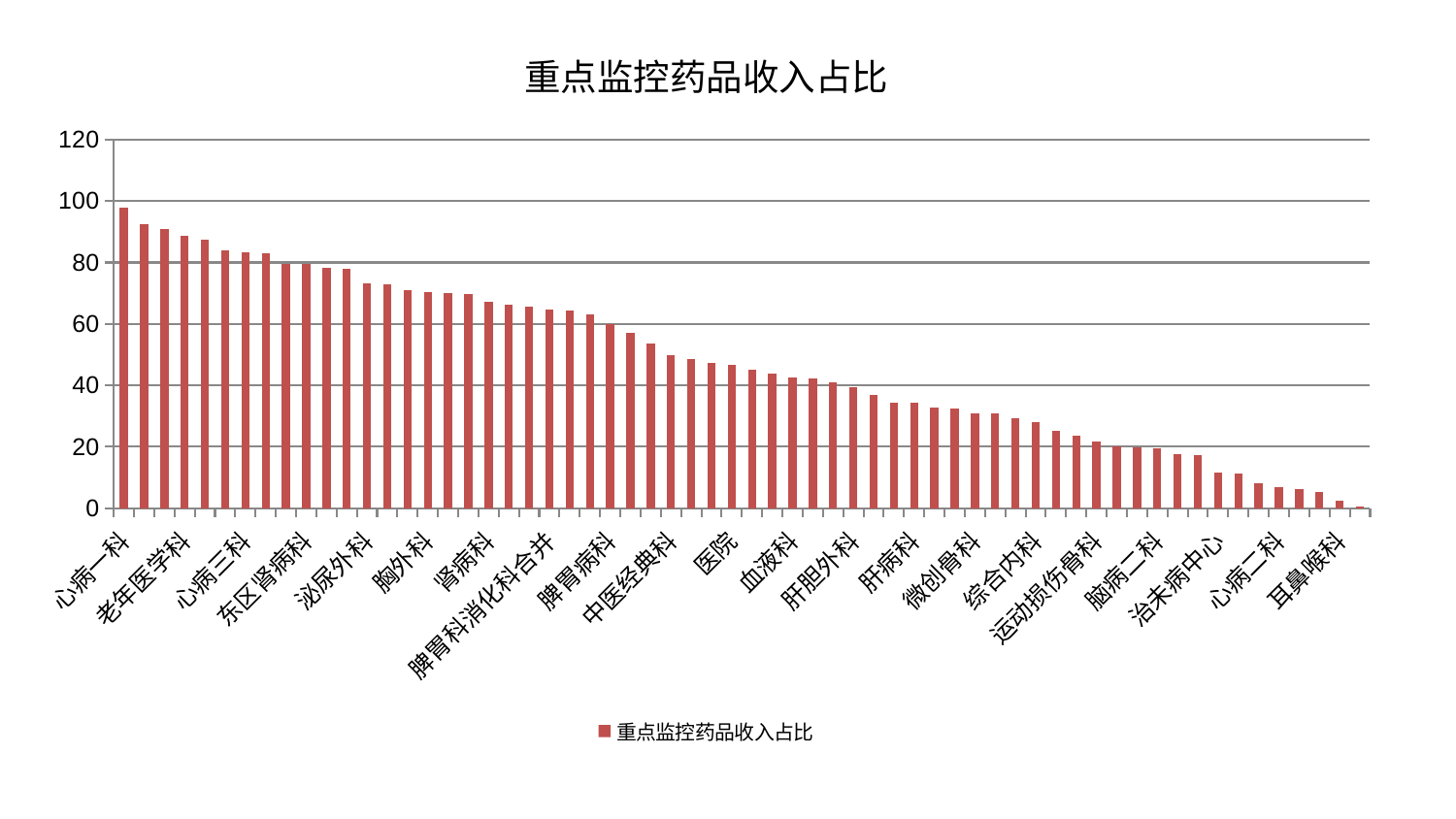

### Chart: 重点监控药品收入占比

| Category | 重点监控药品收入占比 |
|---|---|
| 心病一科 | 97.89075834204075 |
| 肾脏内科 | 92.6108277321537 |
| 心血管内科 | 90.88424879664952 |
| 老年医学科 | 88.6403036790024 |
| 神经内科 | 87.51254065747356 |
| 口腔科 | 83.81493773507486 |
| 心病三科 | 83.44556480651248 |
| 儿科 | 83.12177395016411 |
| 普通外科 | 79.63221421577775 |
| 东区肾病科 | 79.42974236273714 |
| 康复科 | 78.19353055264189 |
| 小儿骨科 | 77.92165624000359 |
| 泌尿外科 | 73.11701185384794 |
| 推拿科 | 72.78248914890861 |
| 身心医学科 | 70.86834314487702 |
| 胸外科 | 70.52612847778519 |
| 关节骨科 | 69.92307607013481 |
| 美容皮肤科 | 69.59811600190042 |
| 肾病科 | 67.22529886561286 |
| 妇科妇二科合并 | 66.21896009459536 |
| 肛肠科 | 65.54843891995279 |
| 脾胃科消化科合并 | 64.7848472581997 |
| 脑病三科 | 64.48416465142175 |
| 重症医学科 | 63.16708278818501 |
| 脾胃病科 | 60.01417476841597 |
| 皮肤科 | 57.11979736647035 |
| 脑病一科 | 53.5978372296225 |
| 中医经典科 | 49.73247738935396 |
| 周围血管科 | 48.55462542942463 |
| 脊柱骨科 | 47.483056092816824 |
| 医院 | 46.81939471342527 |
| 风湿病科 | 45.20500271274803 |
| 神经外科 | 43.937566558825345 |
| 血液科 | 42.54056261984134 |
| 眼科 | 42.42611227017734 |
| 骨科 | 41.07145360509254 |
| 肝胆外科 | 39.533855335473845 |
| 内分泌科 | 36.766145314429586 |
| 显微骨科 | 34.44940149942748 |
| 肝病科 | 34.3104677314009 |
| 创伤骨科 | 32.68621359918256 |
| 小儿推拿科 | 32.60118415349127 |
| 微创骨科 | 30.9160643069093 |
| 肿瘤内科 | 30.7940933635124 |
| 妇二科 | 29.438279302024426 |
| 综合内科 | 27.932241732903982 |
| 中医外治中心 | 25.314071231073456 |
| 男科 | 23.65402397346019 |
| 运动损伤骨科 | 21.83494169241833 |
| 消化内科 | 20.298567945191582 |
| 呼吸内科 | 19.992975881118504 |
| 脑病二科 | 19.474668981690325 |
| 乳腺甲状腺外科 | 17.465740063074197 |
| 西区重症医学科 | 17.319908672643834 |
| 治未病中心 | 11.583569186360187 |
| 妇科 | 11.268020654906419 |
| 东区重症医学科 | 8.190972662577622 |
| 心病二科 | 7.012016449678482 |
| 心病四科 | 6.129451564836175 |
| 产科 | 5.204726407370575 |
| 耳鼻喉科 | 2.3284753864069474 |
| 针灸科 | 0.6812942883435147 |
244